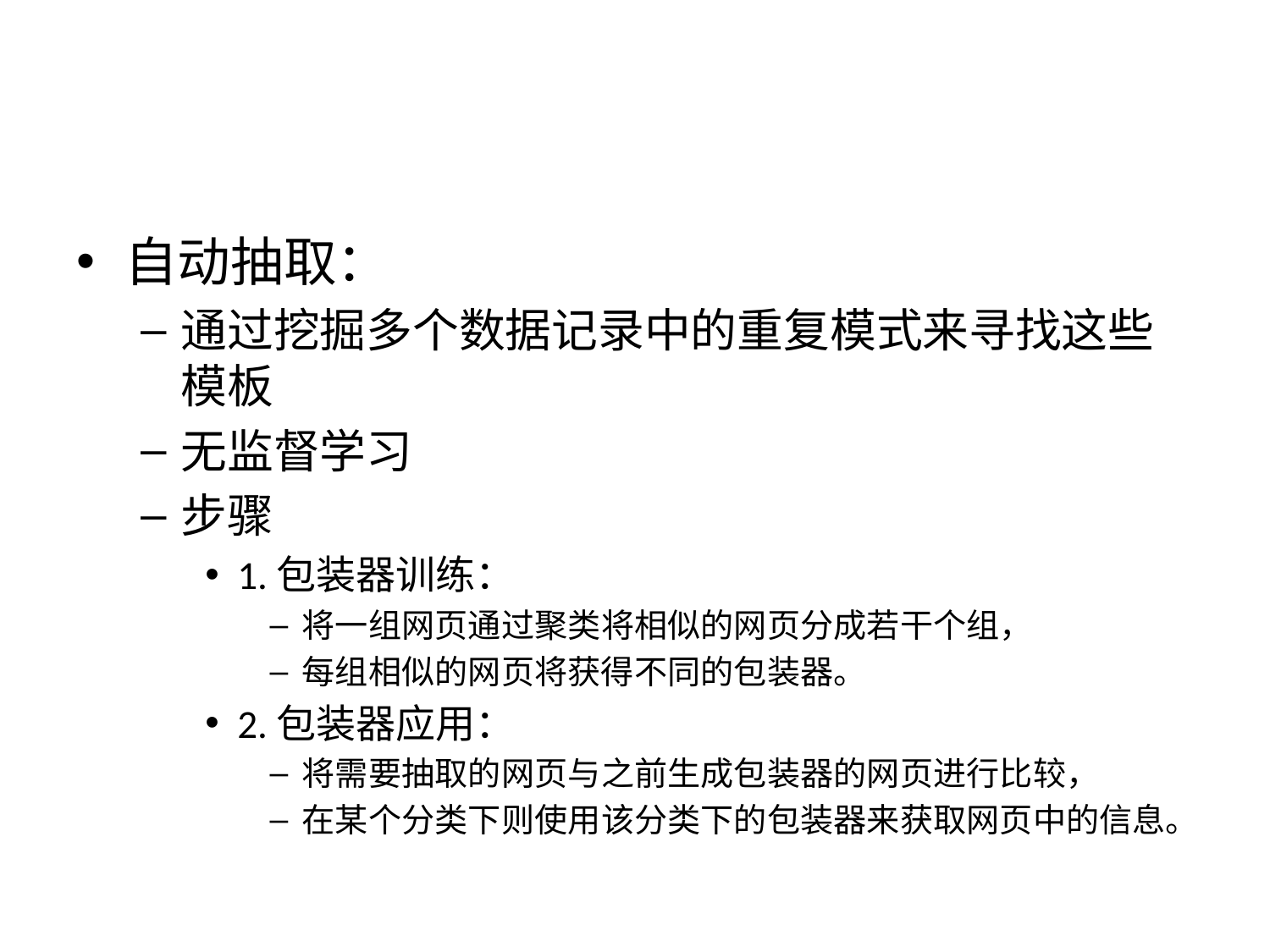

#
自动抽取：
通过挖掘多个数据记录中的重复模式来寻找这些模板
无监督学习
步骤
1.包装器训练：
将一组网页通过聚类将相似的网页分成若干个组，
每组相似的网页将获得不同的包装器。
2.包装器应用：
将需要抽取的网页与之前生成包装器的网页进行比较，
在某个分类下则使用该分类下的包装器来获取网页中的信息。